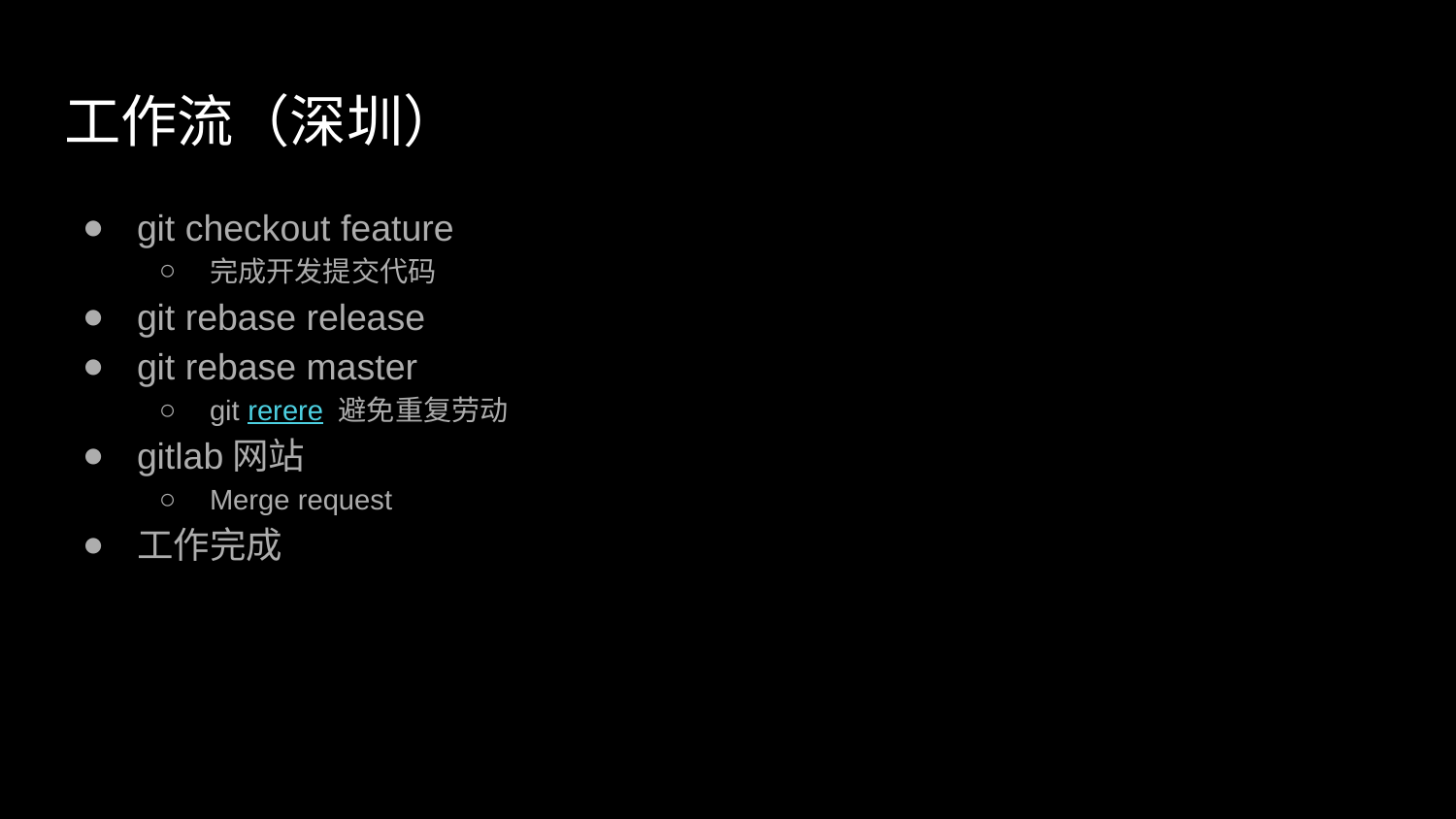

# 工作流（深圳）
git checkout feature
完成开发提交代码
git rebase release
git rebase master
git rerere 避免重复劳动
gitlab网站
Merge request
工作完成